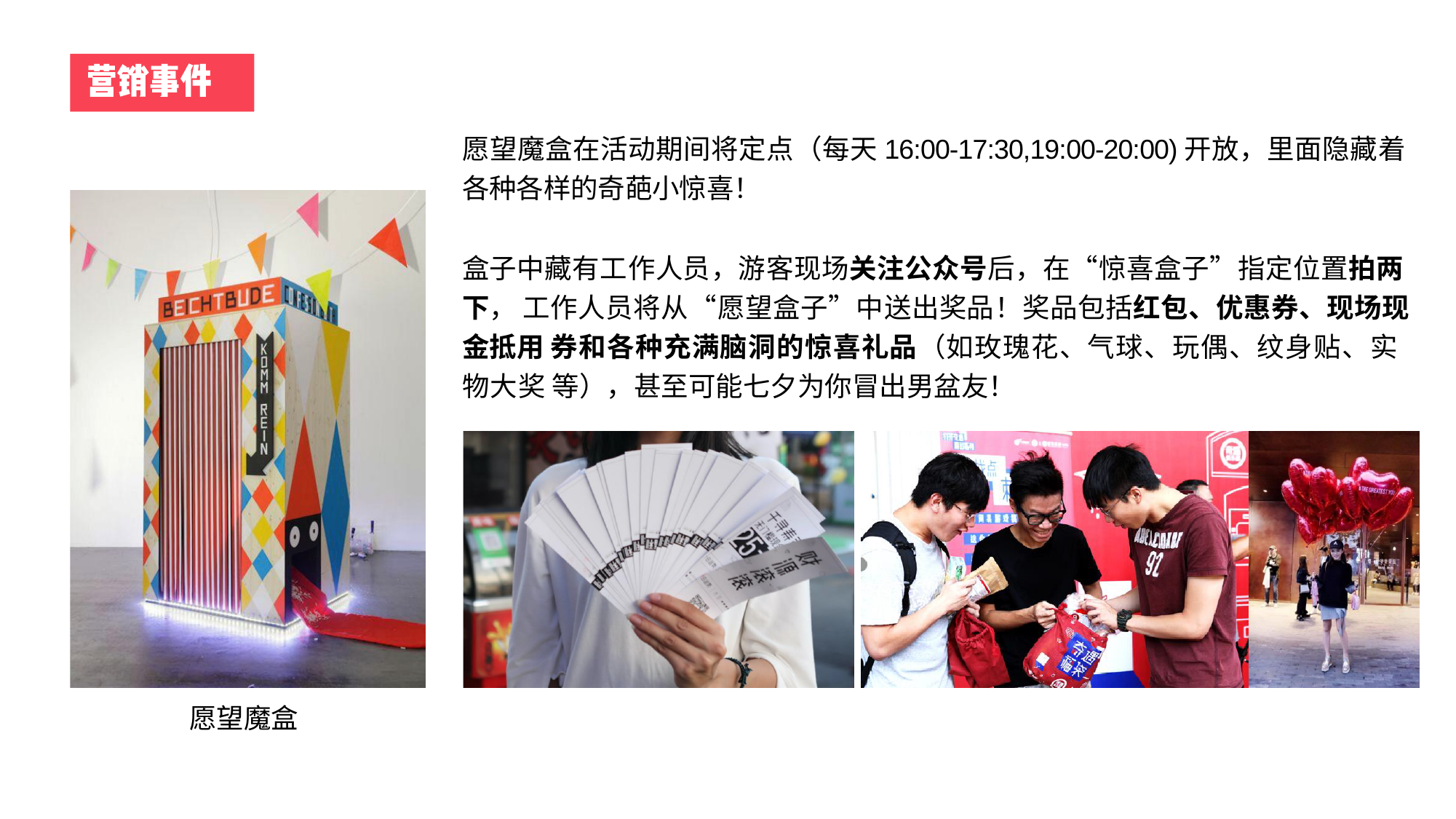

愿望魔盒在活动期间将定点（每天16:00-17:30,19:00-20:00)开放，里面隐藏着
各种各样的奇葩小惊喜！

盒子中藏有工作人员，游客现场关注公众号后，在“惊喜盒子”指定位置拍两下， 工作人员将从“愿望盒子”中送出奖品！奖品包括红包、优惠券、现场现金抵用 券和各种充满脑洞的惊喜礼品（如玫瑰花、气球、玩偶、纹身贴、实物大奖 等），甚至可能七夕为你冒出男盆友！

愿望魔盒